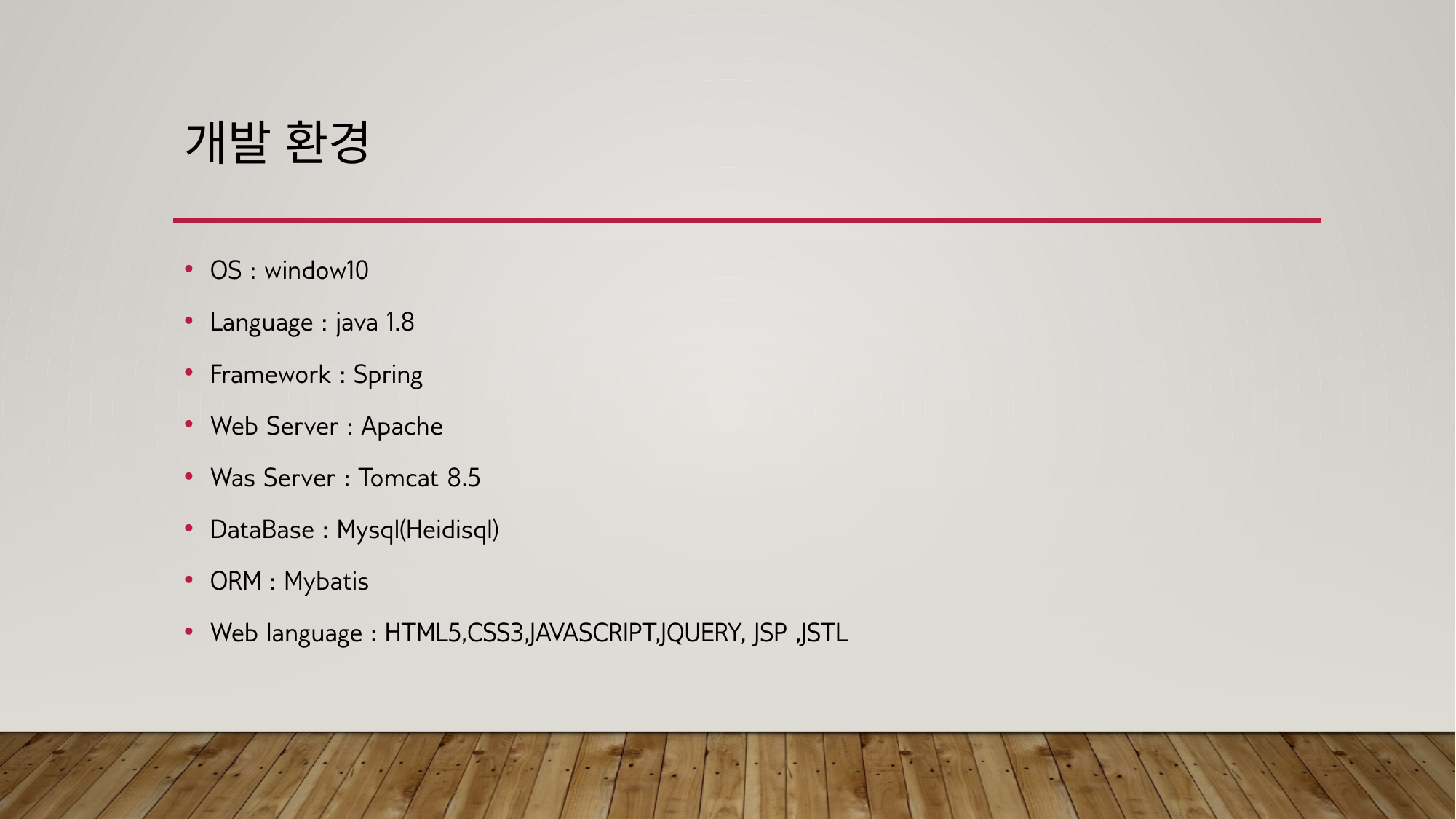

# 개발 환경
OS : window10
Language : java 1.8
Framework : Spring
Web Server : Apache
Was Server : Tomcat 8.5
DataBase : Mysql(Heidisql)
ORM : Mybatis
Web language : HTML5,CSS3,JAVASCRIPT,JQUERY, JSP ,JSTL